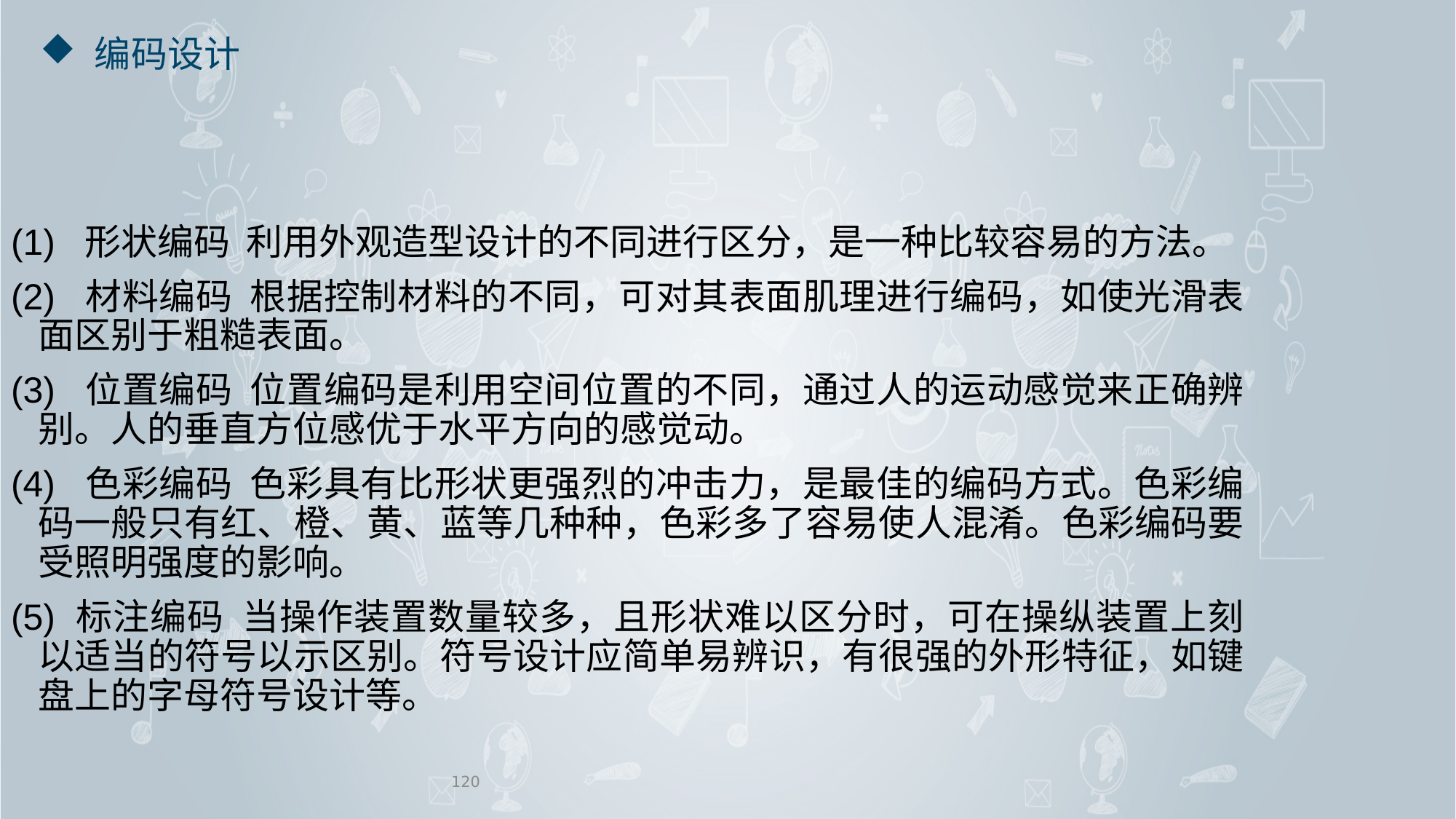

# 编码设计
(1)  形状编码  利用外观造型设计的不同进行区分，是一种比较容易的方法。
(2)  材料编码  根据控制材料的不同，可对其表面肌理进行编码，如使光滑表面区别于粗糙表面。
(3)  位置编码  位置编码是利用空间位置的不同，通过人的运动感觉来正确辨别。人的垂直方位感优于水平方向的感觉动。
(4)  色彩编码  色彩具有比形状更强烈的冲击力，是最佳的编码方式。色彩编码一般只有红、橙、黄、蓝等几种种，色彩多了容易使人混淆。色彩编码要受照明强度的影响。
(5) 标注编码  当操作装置数量较多，且形状难以区分时，可在操纵装置上刻以适当的符号以示区别。符号设计应简单易辨识，有很强的外形特征，如键盘上的字母符号设计等。
120